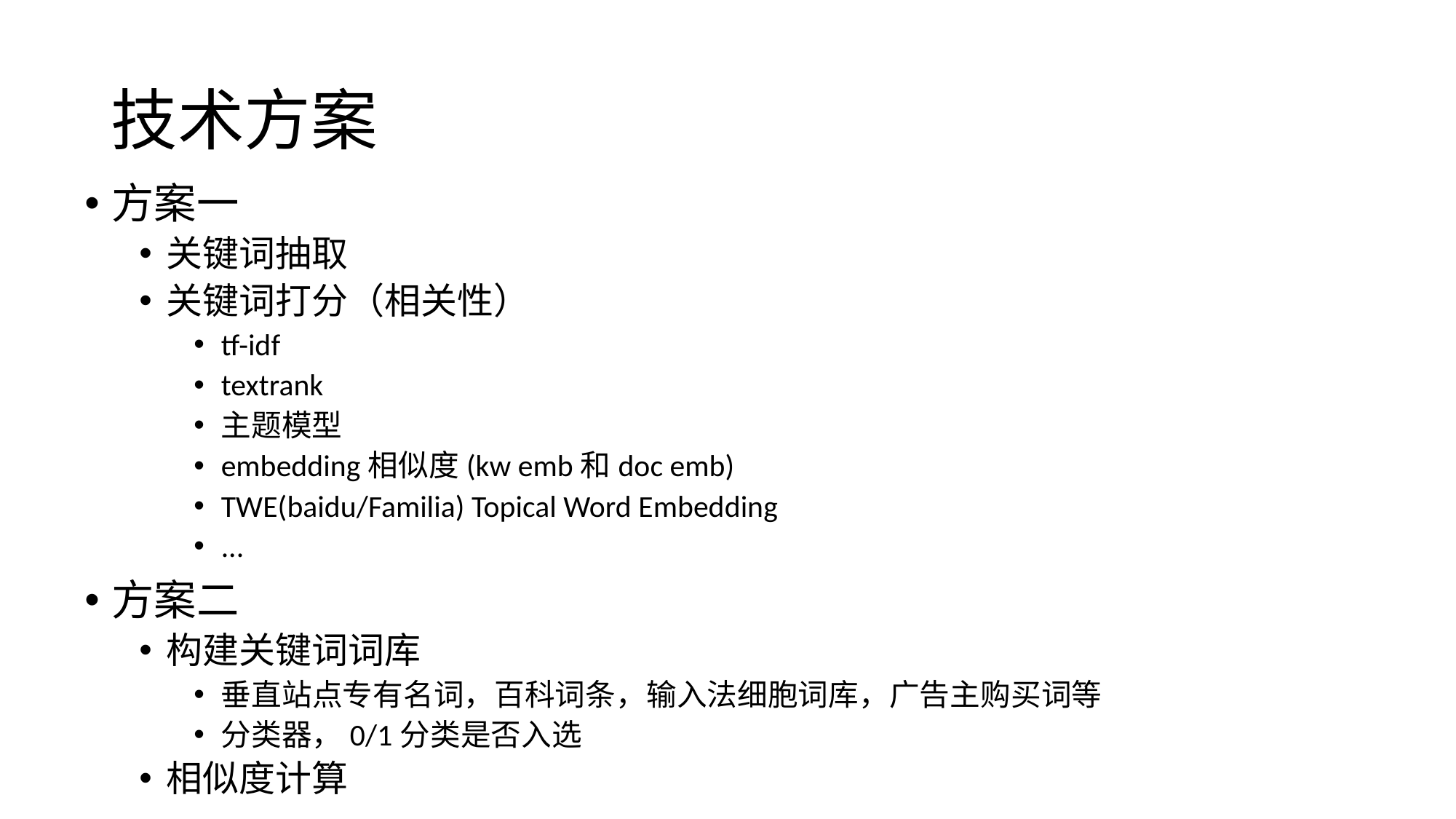

# 技术方案
方案一
关键词抽取
关键词打分（相关性）
tf-idf
textrank
主题模型
embedding相似度(kw emb和doc emb)
TWE(baidu/Familia) Topical Word Embedding
...
方案二
构建关键词词库
垂直站点专有名词，百科词条，输入法细胞词库，广告主购买词等
分类器，0/1分类是否入选
相似度计算